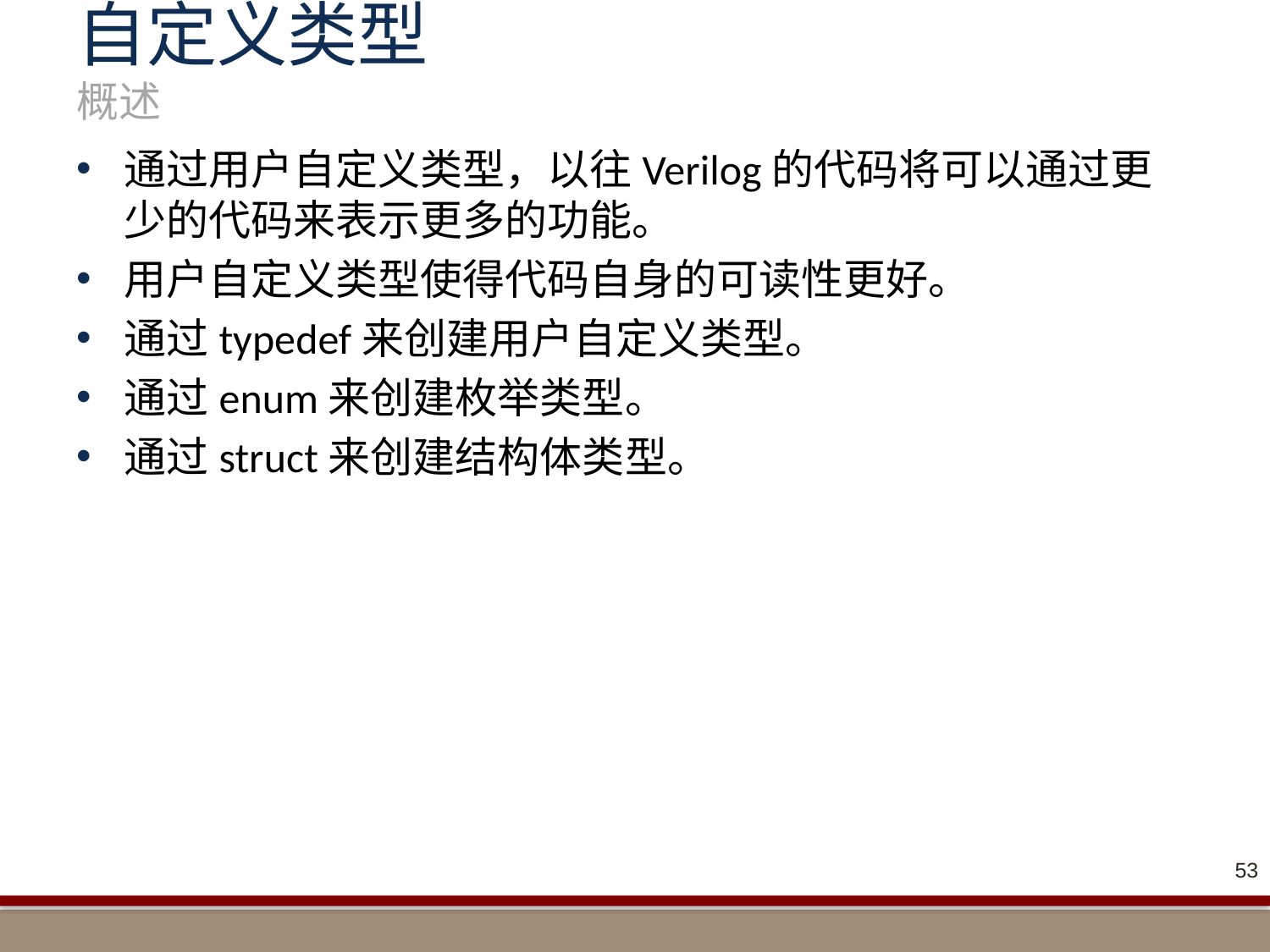

# 自定义类型 概述
通过用户自定义类型，以往Verilog的代码将可以通过更少的代码来表示更多的功能。
用户自定义类型使得代码自身的可读性更好。
通过typedef来创建用户自定义类型。
通过enum来创建枚举类型。
通过struct来创建结构体类型。

53